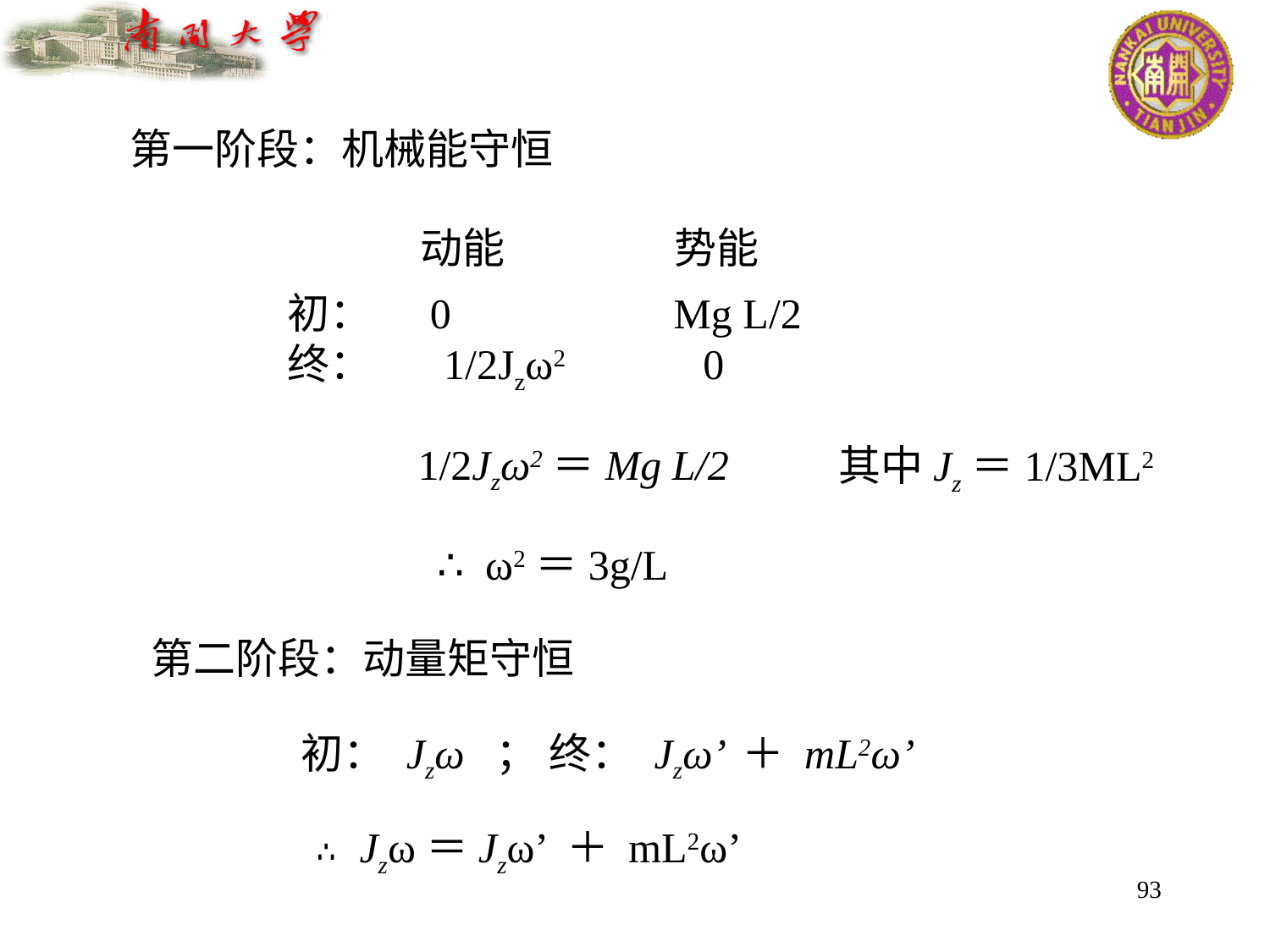

第一阶段：机械能守恒
动能		势能
初：     0                     Mg L/2
终：	  1/2Jzω2             0
 1/2Jzω2＝Mg L/2
其中Jz＝1/3ML2
∴  ω2＝3g/L
第二阶段：动量矩守恒
初： Jzω  ； 终： Jzω’ ＋ mL2ω’
∴  Jzω＝Jzω’ ＋ mL2ω’
93